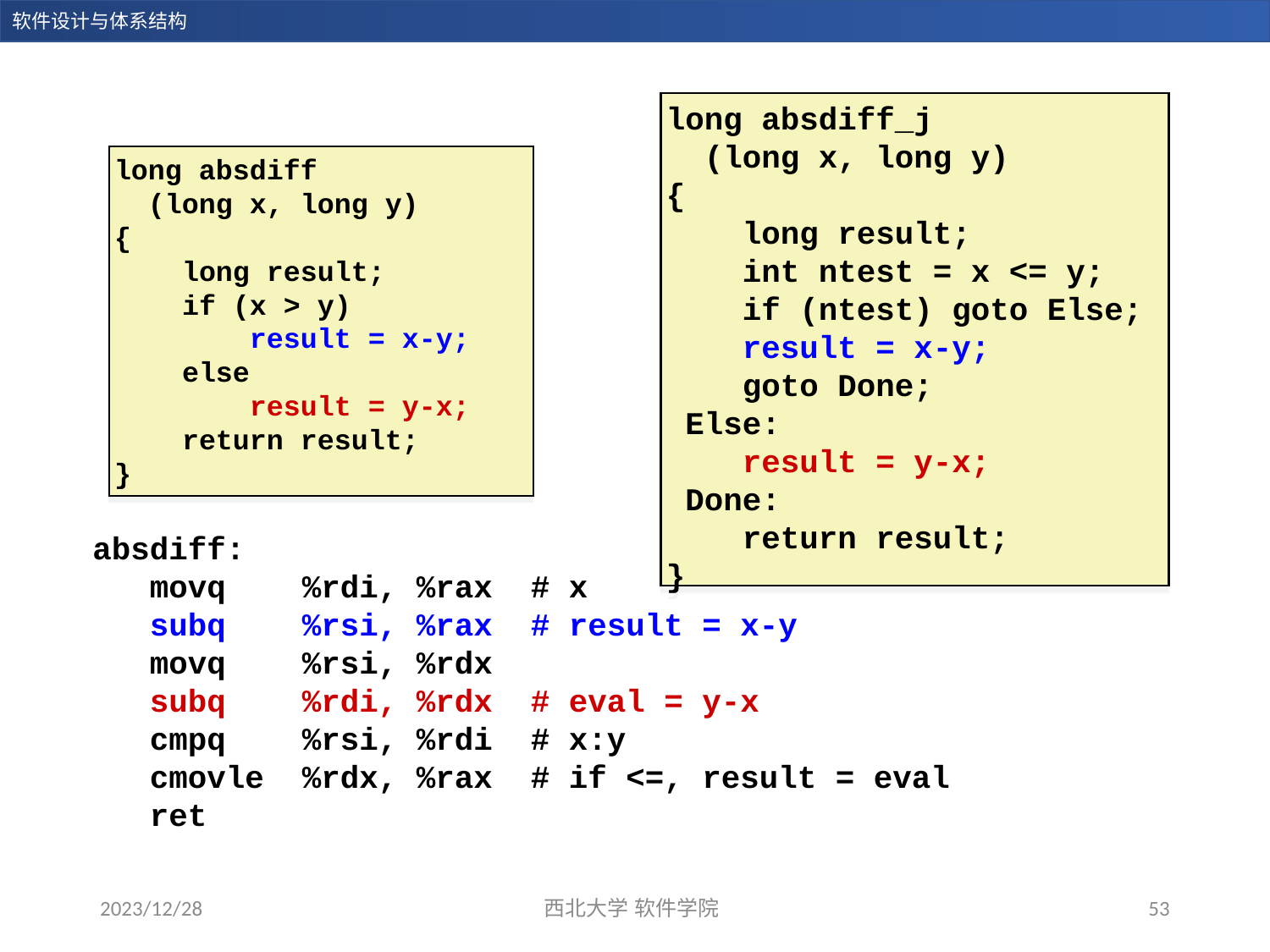

long absdiff_j
  (long x, long y)
{
    long result;
    int ntest = x <= y;
    if (ntest) goto Else;
    result = x-y;
    goto Done;
 Else:
    result = y-x;
 Done:
    return result;
}

long absdiff
  (long x, long y)
{
    long result;
    if (x > y)
        result = x-y;
    else
        result = y-x;
    return result;
}
absdiff:
   movq    %rdi, %rax  # x
   subq    %rsi, %rax  # result = x-y
   movq    %rsi, %rdx
   subq    %rdi, %rdx  # eval = y-x
   cmpq    %rsi, %rdi  # x:y
   cmovle  %rdx, %rax  # if <=, result = eval
   ret
2023/12/28
西北大学 软件学院
53